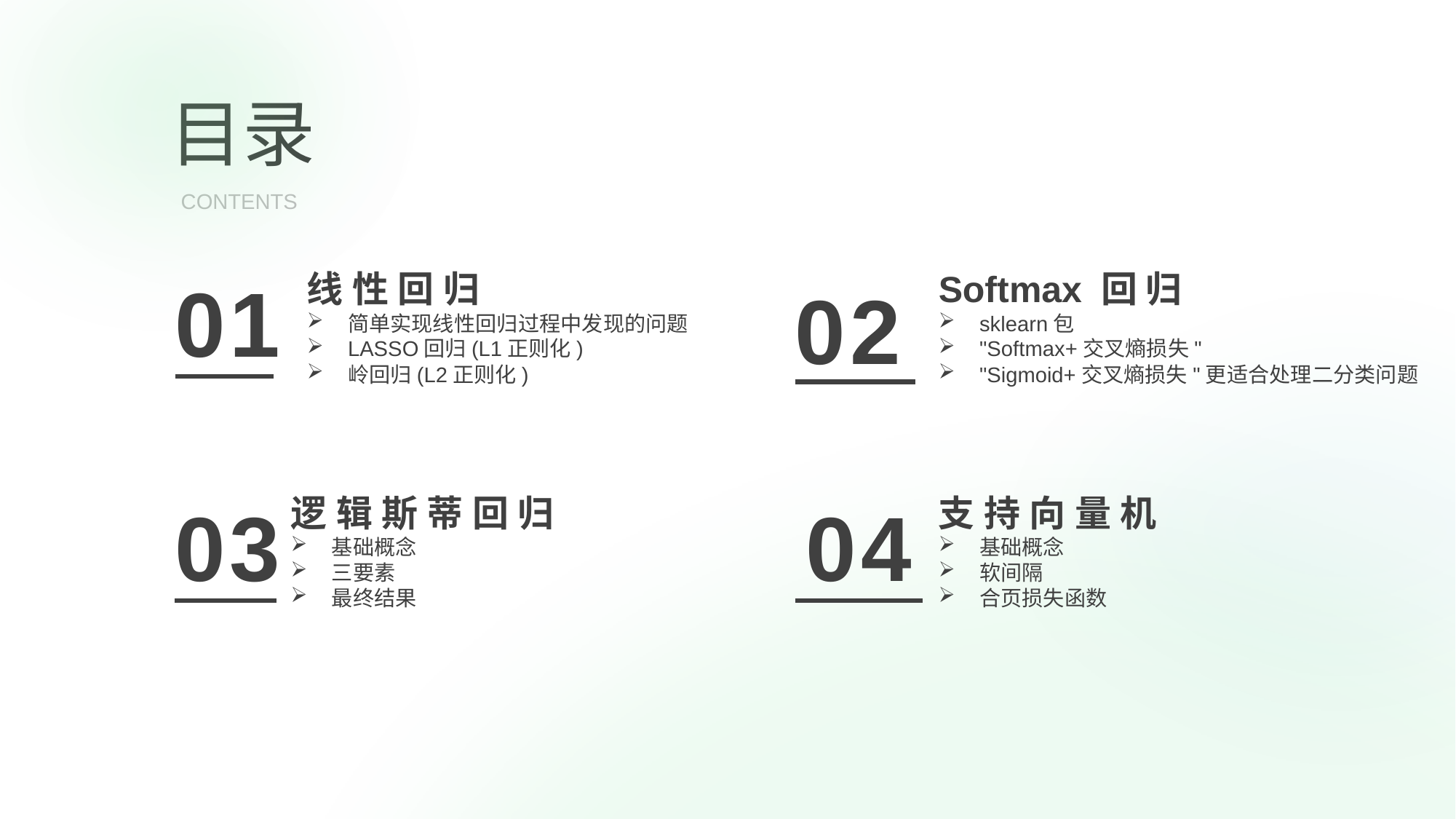

01
线性回归
简单实现线性回归过程中发现的问题
LASSO回归(L1正则化)
岭回归(L2正则化)

Softmax 回 归
sklearn包
"Softmax+交叉熵损失"
"Sigmoid+交叉熵损失"更适合处理二分类问题

02
03
逻辑斯蒂回归
基础概念
三要素
最终结果

04
支持向量机
基础概念
软间隔
合页损失函数